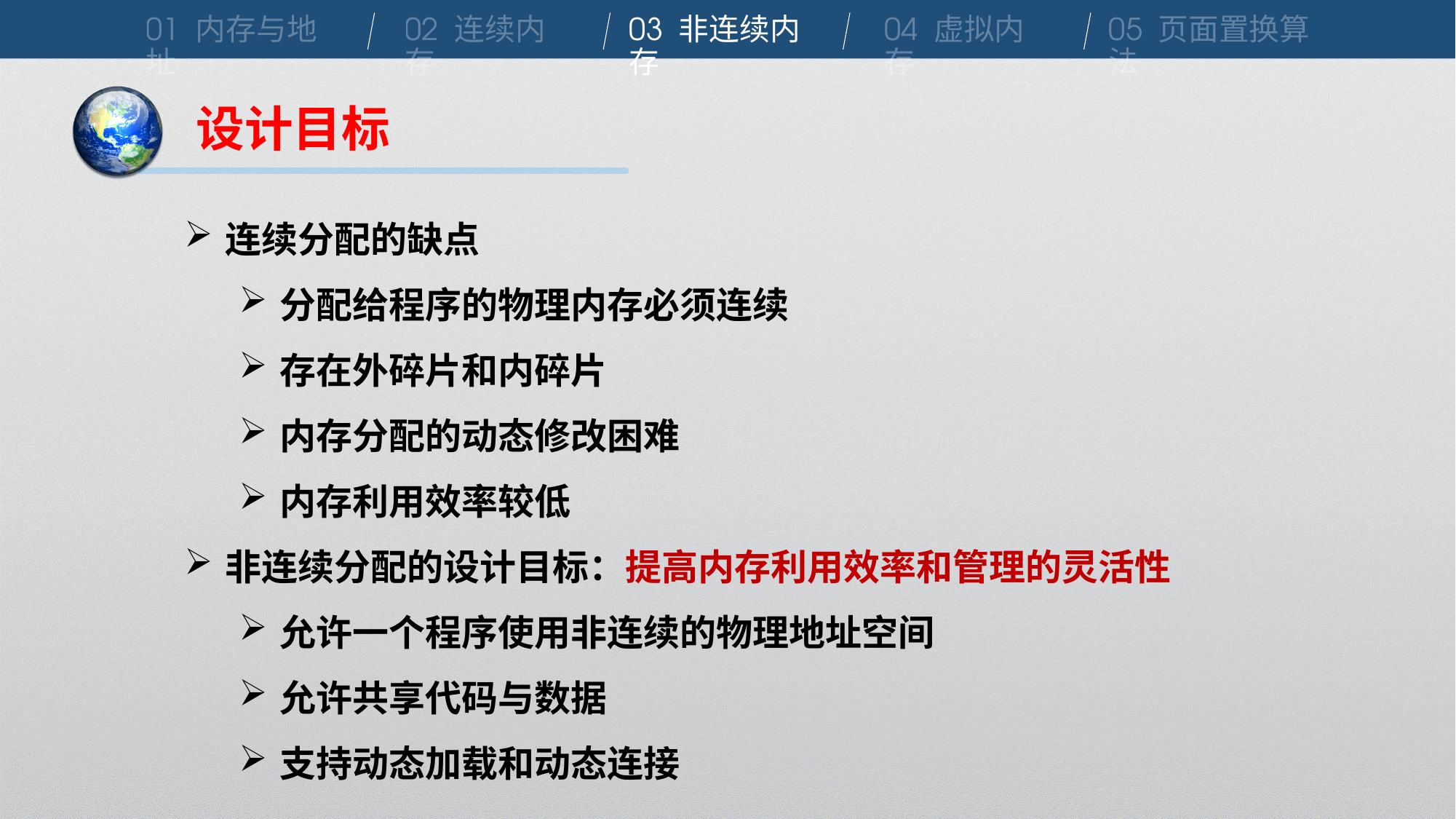

01 内存与地址
02 连续内存
03 非连续内存
04 虚拟内存
05 页面置换算法
设计目标
连续分配的缺点
分配给程序的物理内存必须连续
存在外碎片和内碎片
内存分配的动态修改困难
内存利用效率较低
非连续分配的设计目标：提高内存利用效率和管理的灵活性
允许一个程序使用非连续的物理地址空间
允许共享代码与数据
支持动态加载和动态连接